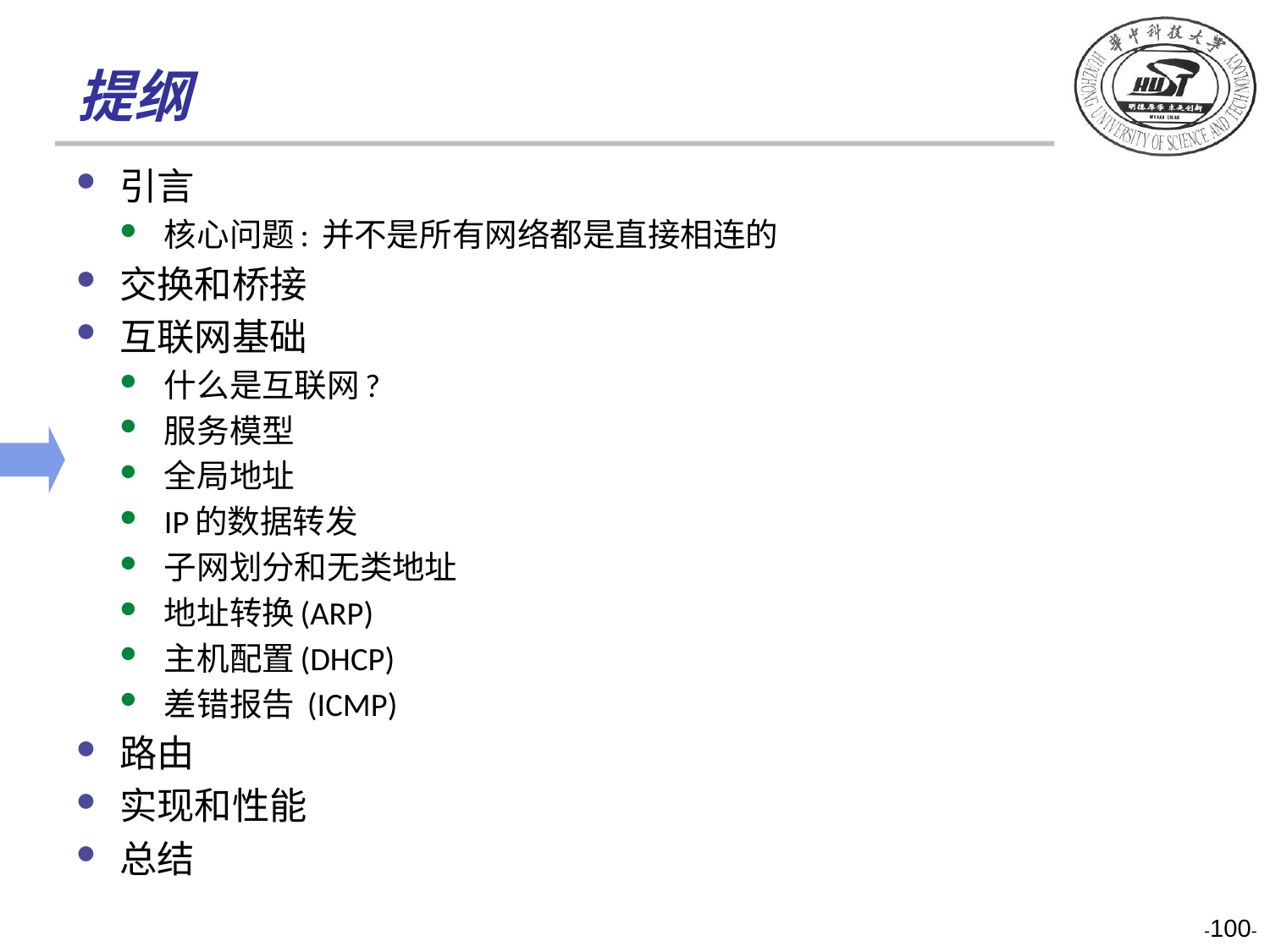

# 提纲
引言
核心问题: 并不是所有网络都是直接相连的
交换和桥接
互联网基础
什么是互联网?
服务模型
全局地址
IP的数据转发
子网划分和无类地址
地址转换(ARP)
主机配置(DHCP)
差错报告 (ICMP)
路由
实现和性能
总结

-100-